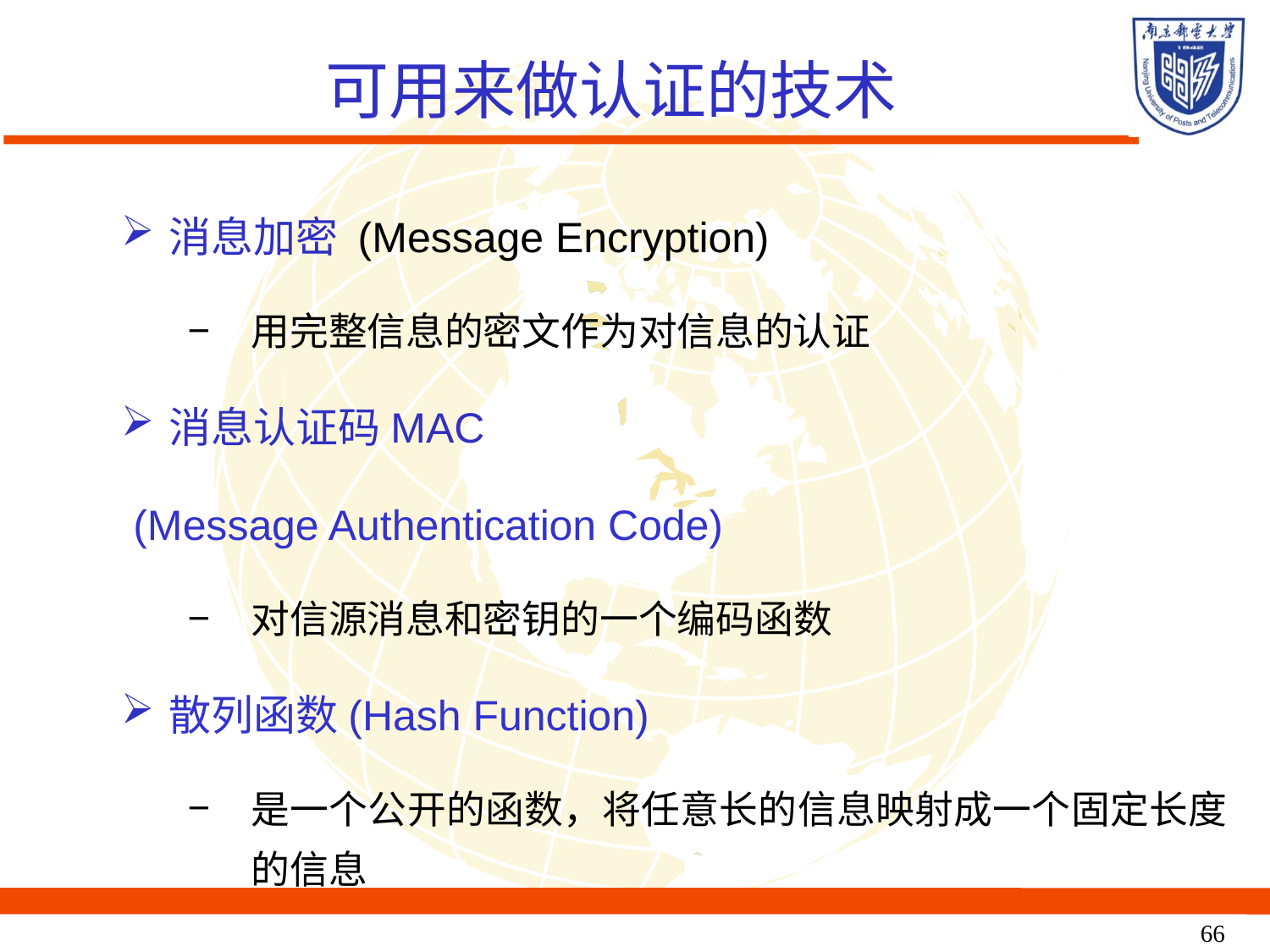

可用来做认证的技术
消息加密 (Message Encryption)
用完整信息的密文作为对信息的认证
消息认证码MAC
 (Message Authentication Code)
对信源消息和密钥的一个编码函数
散列函数(Hash Function)
是一个公开的函数，将任意长的信息映射成一个固定长度的信息
66